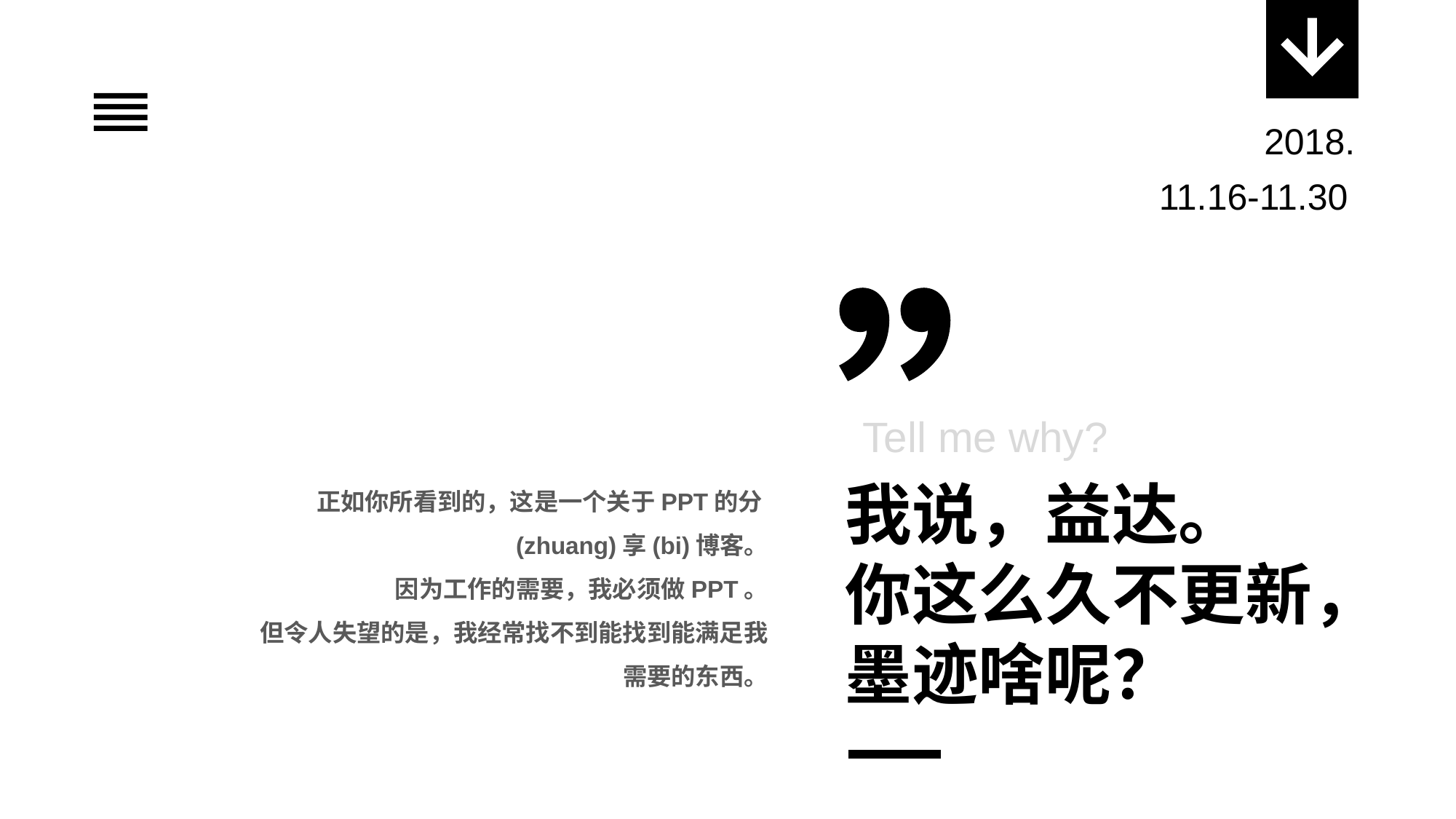

2018.
11.16-11.30

Tell me why?
正如你所看到的，这是一个关于PPT的分(zhuang)享(bi)博客。
因为工作的需要，我必须做PPT。
但令人失望的是，我经常找不到能找到能满足我需要的东西。
我说，益达。
你这么久不更新，
墨迹啥呢？